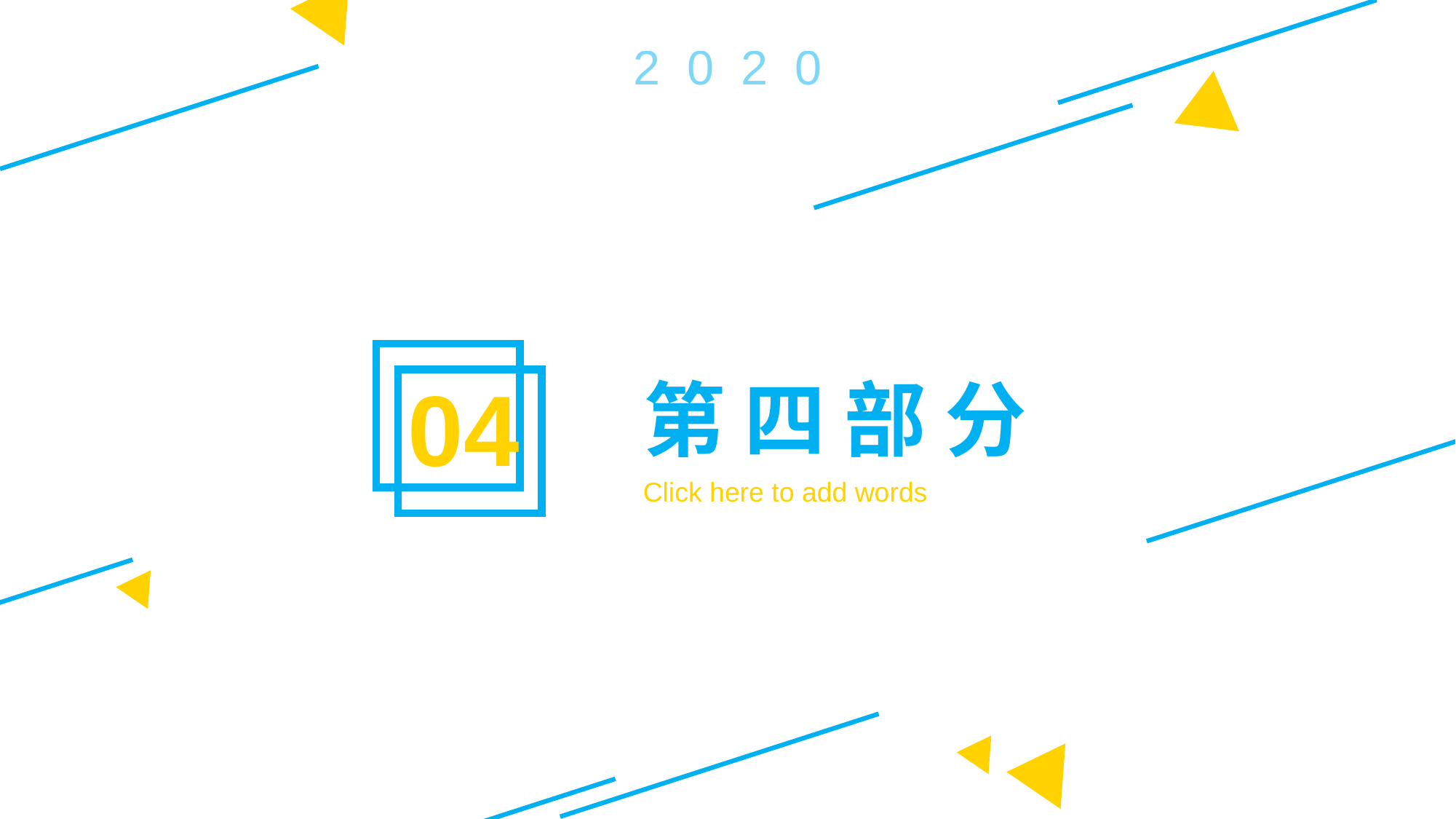

2  0  2  0

04
第 四 部 分
Click here to add words